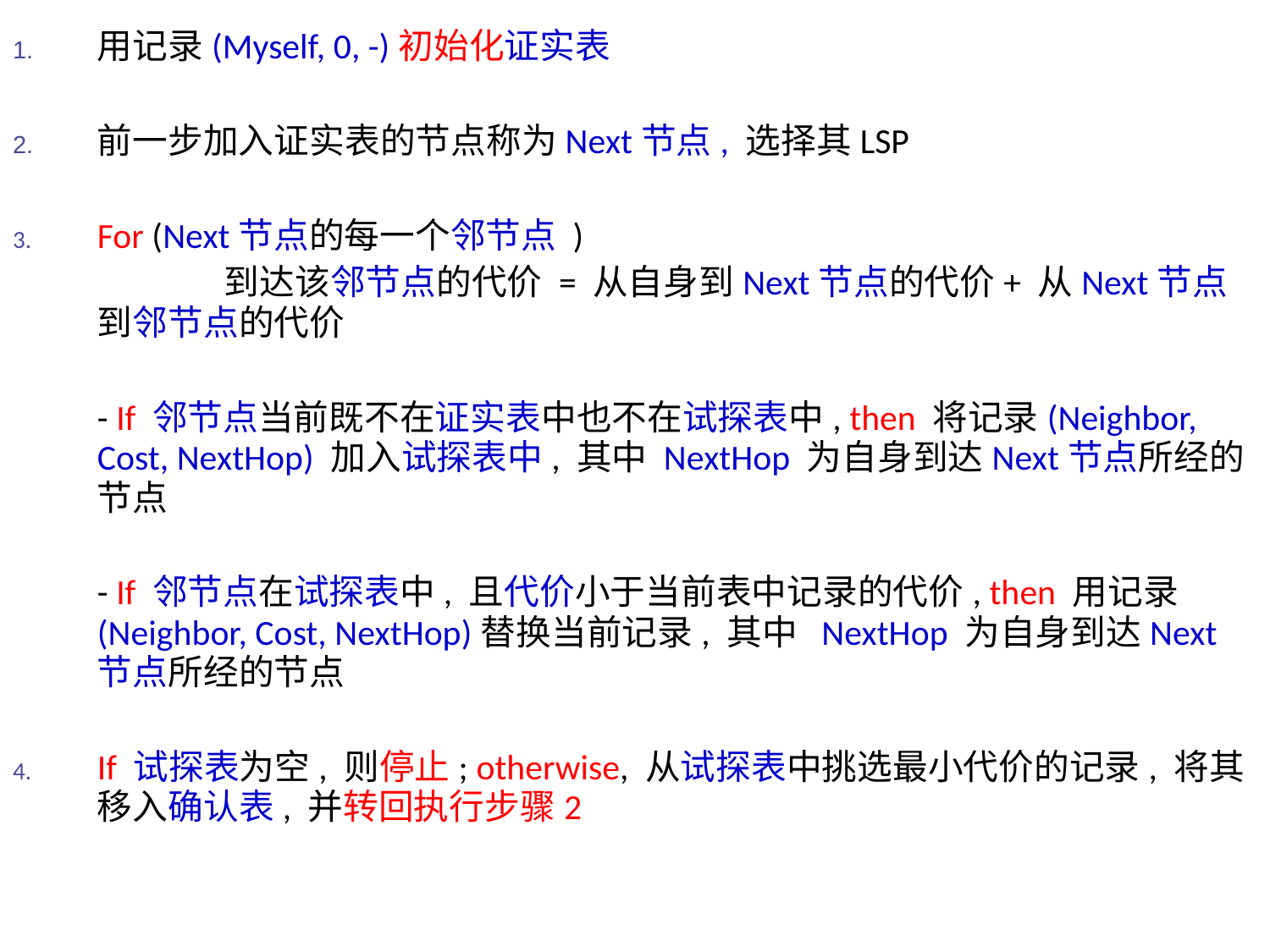

用记录(Myself, 0, -)初始化证实表

前一步加入证实表的节点称为Next节点, 选择其LSP

For (Next节点的每一个邻节点 )
		到达该邻节点的代价 = 从自身到Next节点的代价+ 从Next节点到邻节点的代价

	- If 邻节点当前既不在证实表中也不在试探表中, then 将记录(Neighbor, Cost, NextHop) 加入试探表中, 其中 NextHop 为自身到达Next节点所经的节点

	- If 邻节点在试探表中, 且代价小于当前表中记录的代价, then 用记录(Neighbor, Cost, NextHop)替换当前记录, 其中  NextHop 为自身到达Next节点所经的节点

If 试探表为空, 则停止; otherwise, 从试探表中挑选最小代价的记录, 将其移入确认表, 并转回执行步骤2